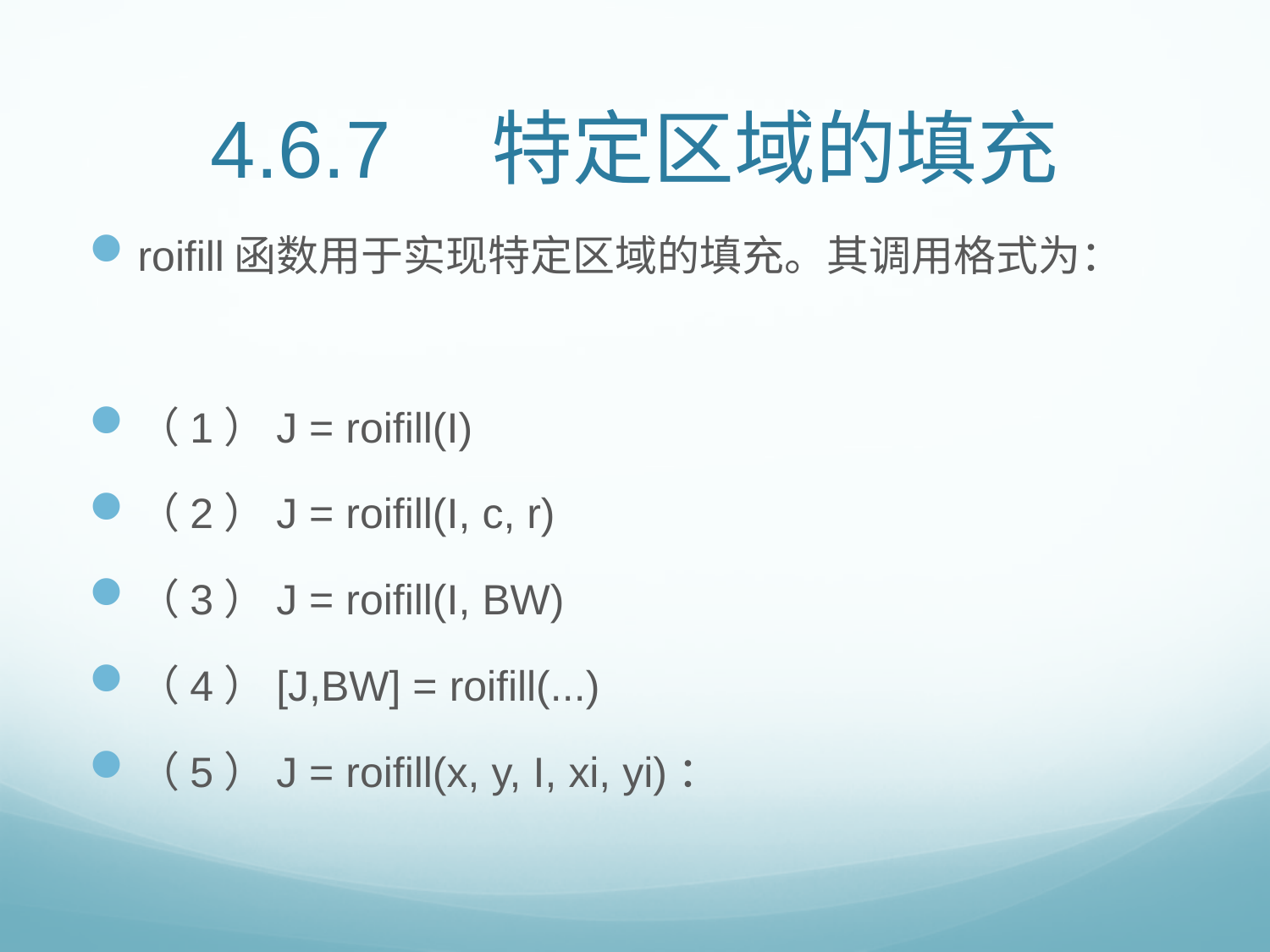

# 4.6.7　特定区域的填充
roifill函数用于实现特定区域的填充。其调用格式为：

（1）J = roifill(I)
（2）J = roifill(I, c, r)
（3）J = roifill(I, BW)
（4）[J,BW] = roifill(...)
（5）J = roifill(x, y, I, xi, yi)：